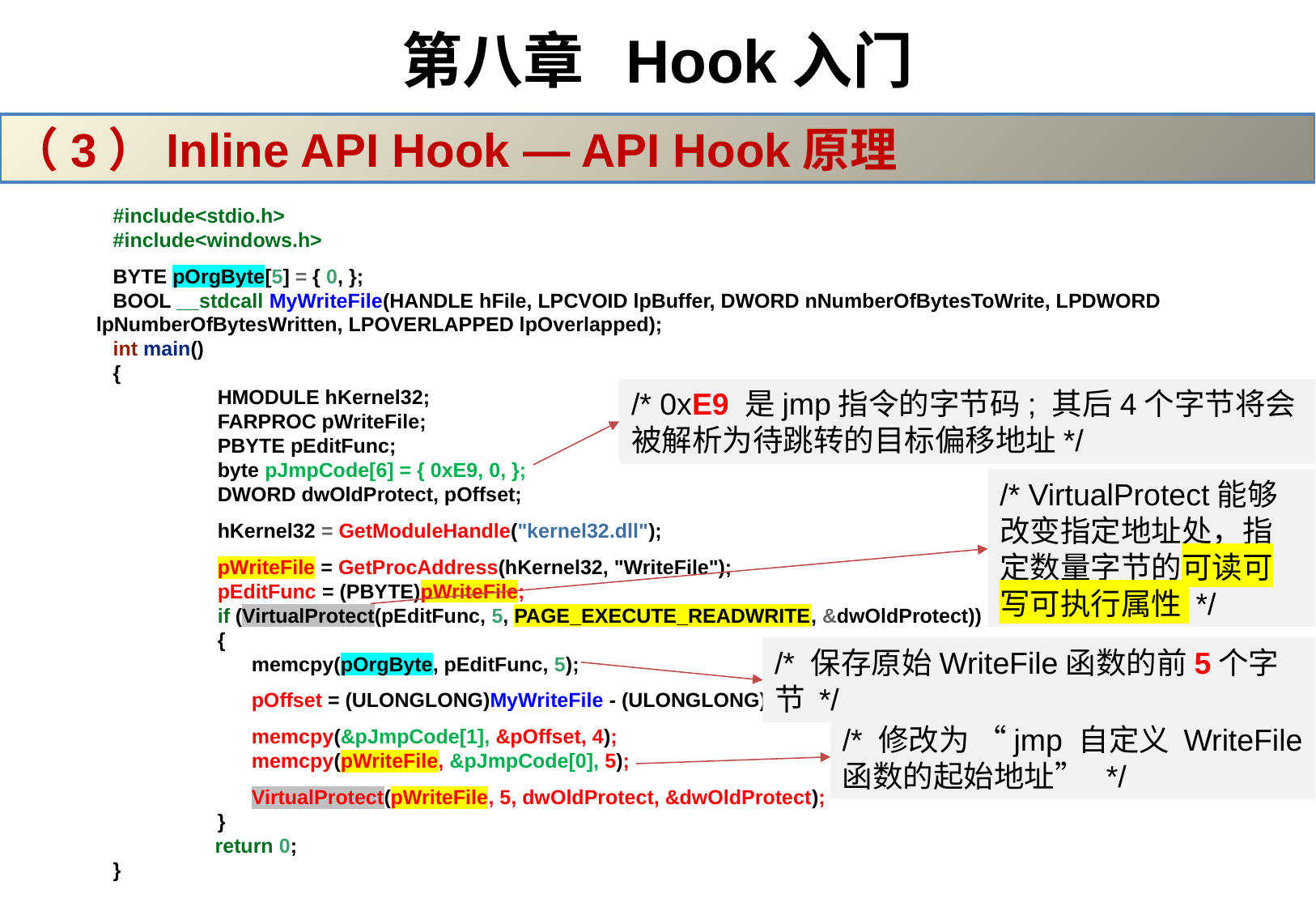

# 第八章  Hook入门
（3）Inline API Hook — API Hook原理
#include<stdio.h>
#include<windows.h>

BYTE pOrgByte[5] = { 0, };
BOOL __stdcall MyWriteFile(HANDLE hFile, LPCVOID lpBuffer, DWORD nNumberOfBytesToWrite, LPDWORD lpNumberOfBytesWritten, LPOVERLAPPED lpOverlapped);
int main()
{
	HMODULE hKernel32;
	FARPROC pWriteFile;
	PBYTE pEditFunc;
	byte pJmpCode[6] = { 0xE9, 0, };
	DWORD dwOldProtect, pOffset;

	hKernel32 = GetModuleHandle("kernel32.dll");

	pWriteFile = GetProcAddress(hKernel32, "WriteFile");
	pEditFunc = (PBYTE)pWriteFile;
	if (VirtualProtect(pEditFunc, 5, PAGE_EXECUTE_READWRITE, &dwOldProtect))
	{
	      memcpy(pOrgByte, pEditFunc, 5);

	      pOffset = (ULONGLONG)MyWriteFile - (ULONGLONG)pWriteFile - 5;

	      memcpy(&pJmpCode[1], &pOffset, 4);
	      memcpy(pWriteFile, &pJmpCode[0], 5);

	      VirtualProtect(pWriteFile, 5, dwOldProtect, &dwOldProtect);
	}
                  return 0;
}
/* 0xE9 是jmp指令的字节码; 其后4个字节将会被解析为待跳转的目标偏移地址*/
/* VirtualProtect能够改变指定地址处，指定数量字节的可读可写可执行属性 */
/* 保存原始WriteFile函数的前5个字节 */
/* 修改为 “jmp 自定义 WriteFile函数的起始地址”  */